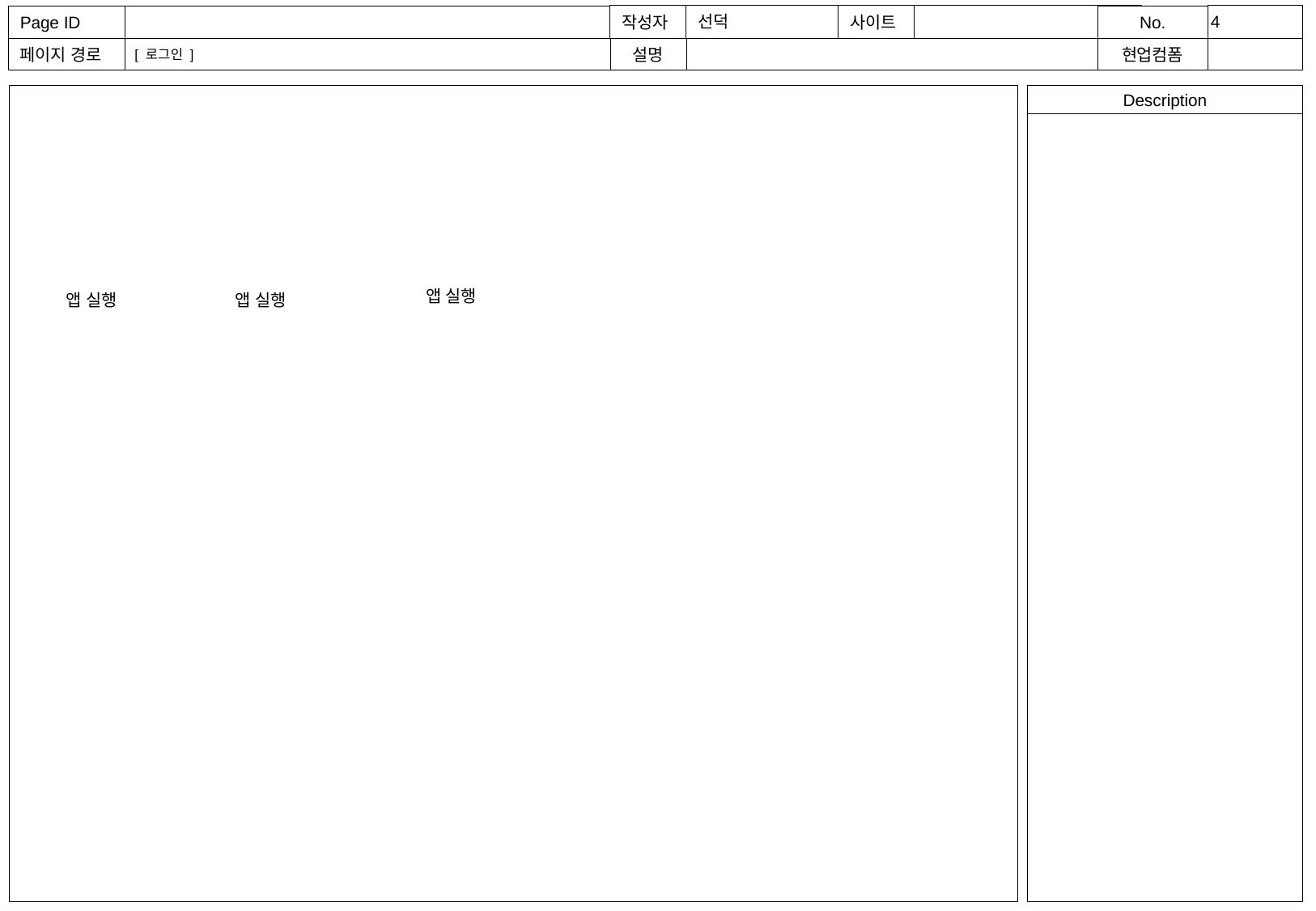

[ 로그인 ]

앱 실행
앱 실행
앱 실행